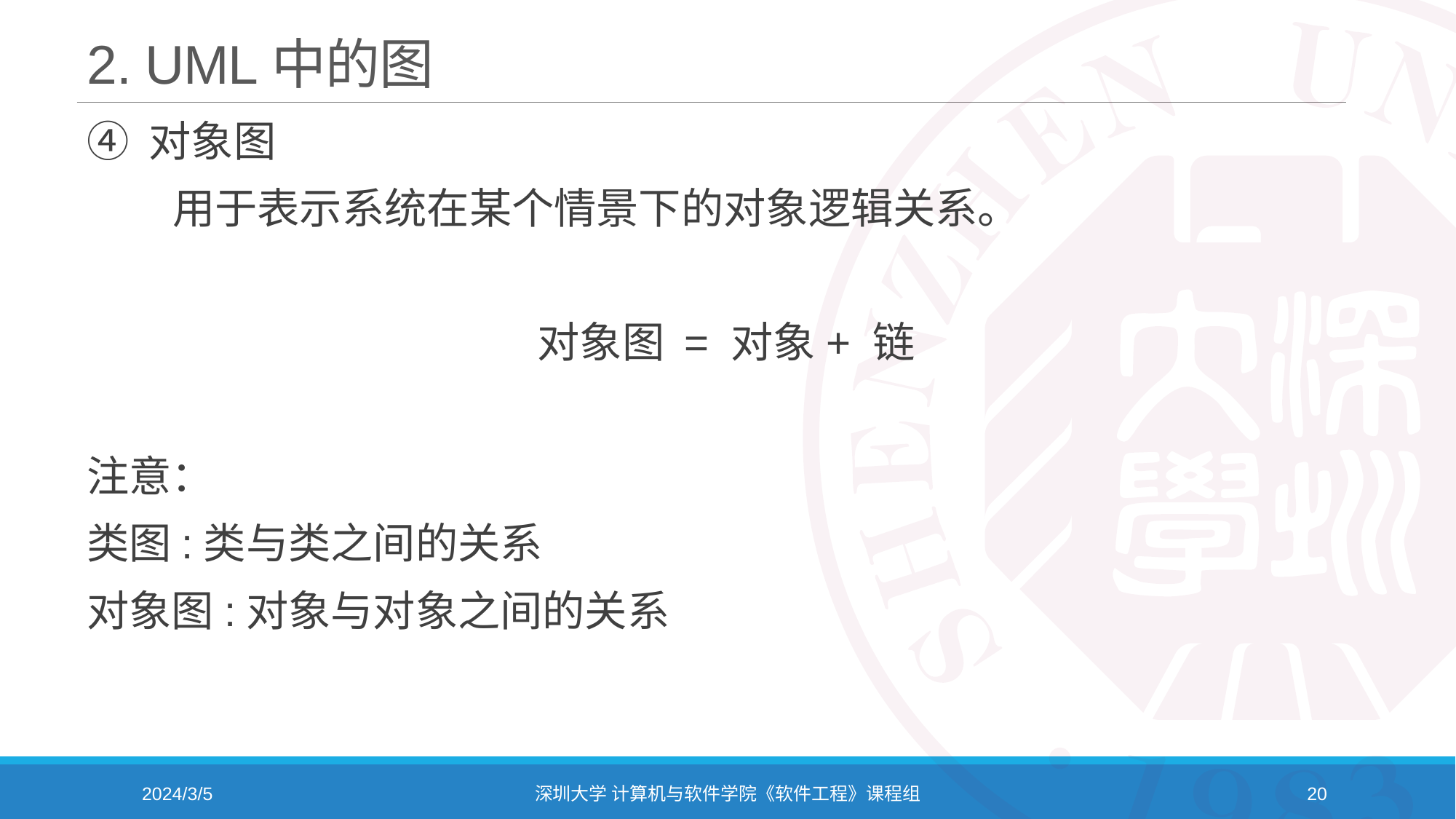

# 2. UML中的图
④ 对象图
        用于表示系统在某个情景下的对象逻辑关系。

对象图 = 对象+ 链

注意：
类图:类与类之间的关系
对象图:对象与对象之间的关系

2024/3/5
深圳大学 计算机与软件学院《软件工程》课程组
20